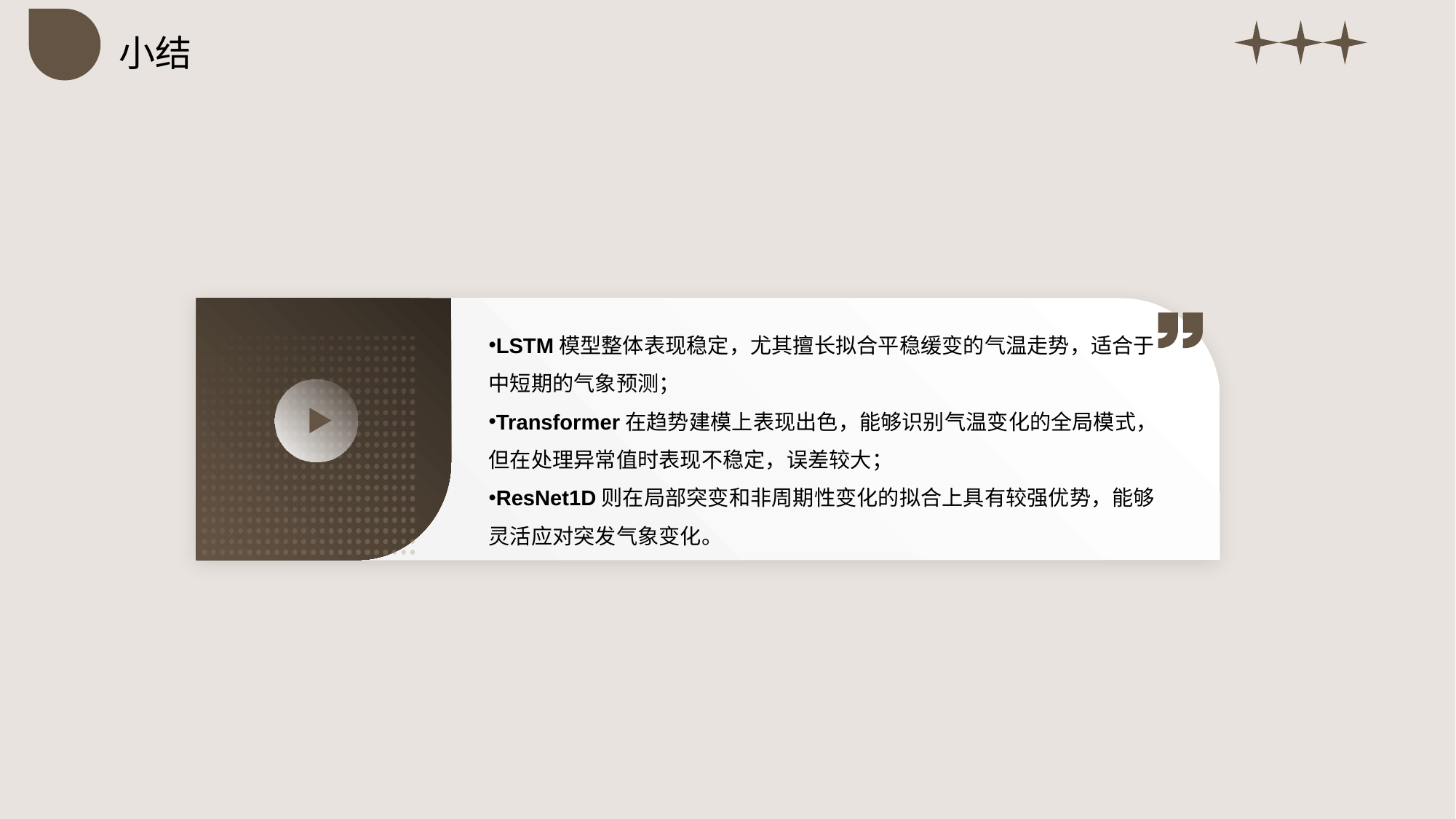

小结

LSTM模型整体表现稳定，尤其擅长拟合平稳缓变的气温走势，适合于中短期的气象预测；
Transformer在趋势建模上表现出色，能够识别气温变化的全局模式，但在处理异常值时表现不稳定，误差较大；
ResNet1D则在局部突变和非周期性变化的拟合上具有较强优势，能够灵活应对突发气象变化。